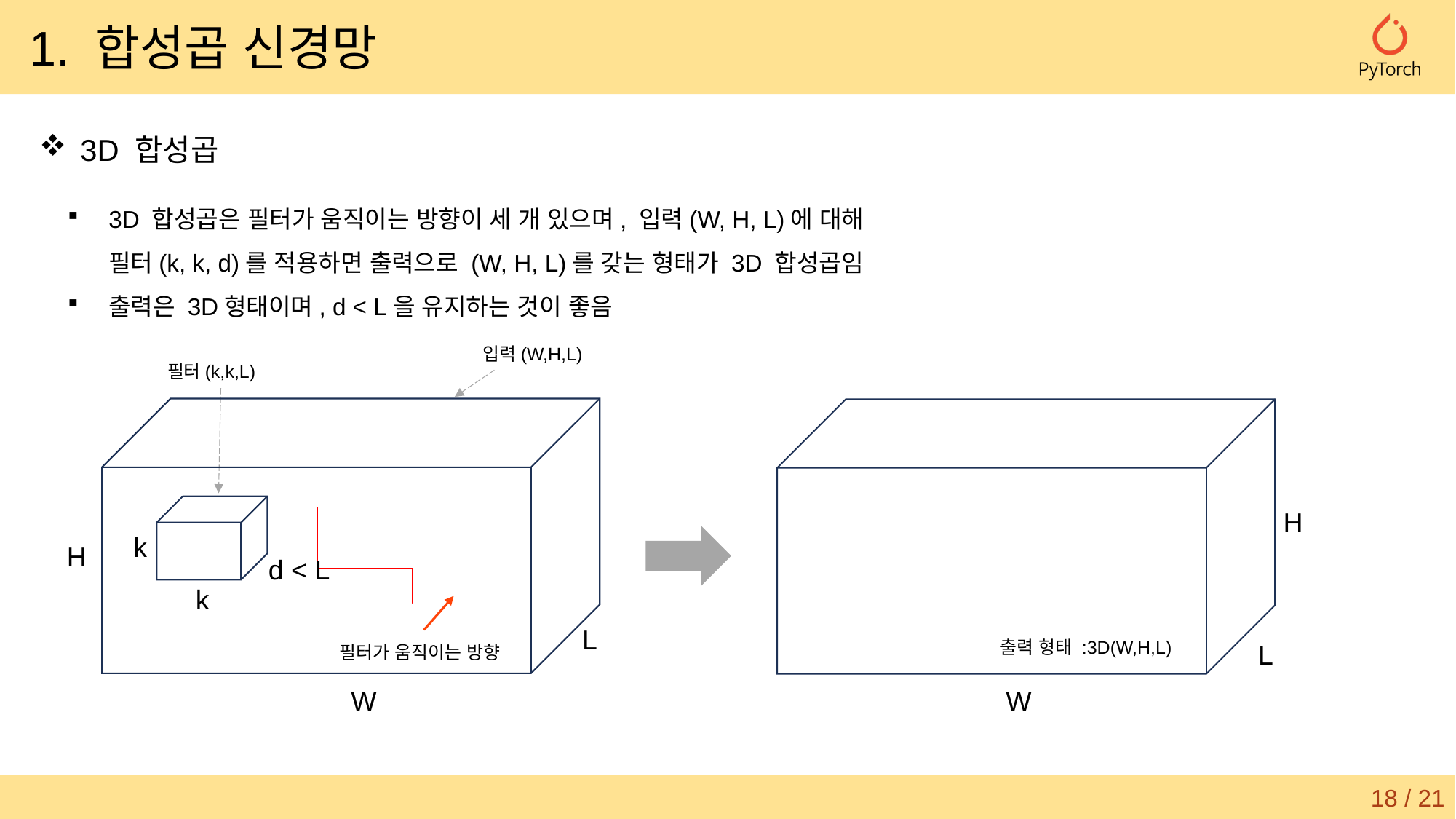

1. 합성곱 신경망
3D 합성곱
3D 합성곱은 필터가 움직이는 방향이 세 개 있으며, 입력(W, H, L)에 대해
필터(k, k, d)를 적용하면 출력으로 (W, H, L)를 갖는 형태가 3D 합성곱임
출력은 3D형태이며, d < L을 유지하는 것이 좋음
입력(W,H,L)
필터(k,k,L)

H
k

H
d < L
k
L
출력 형태 :3D(W,H,L)
L
필터가 움직이는 방향
W
W

18 / 21